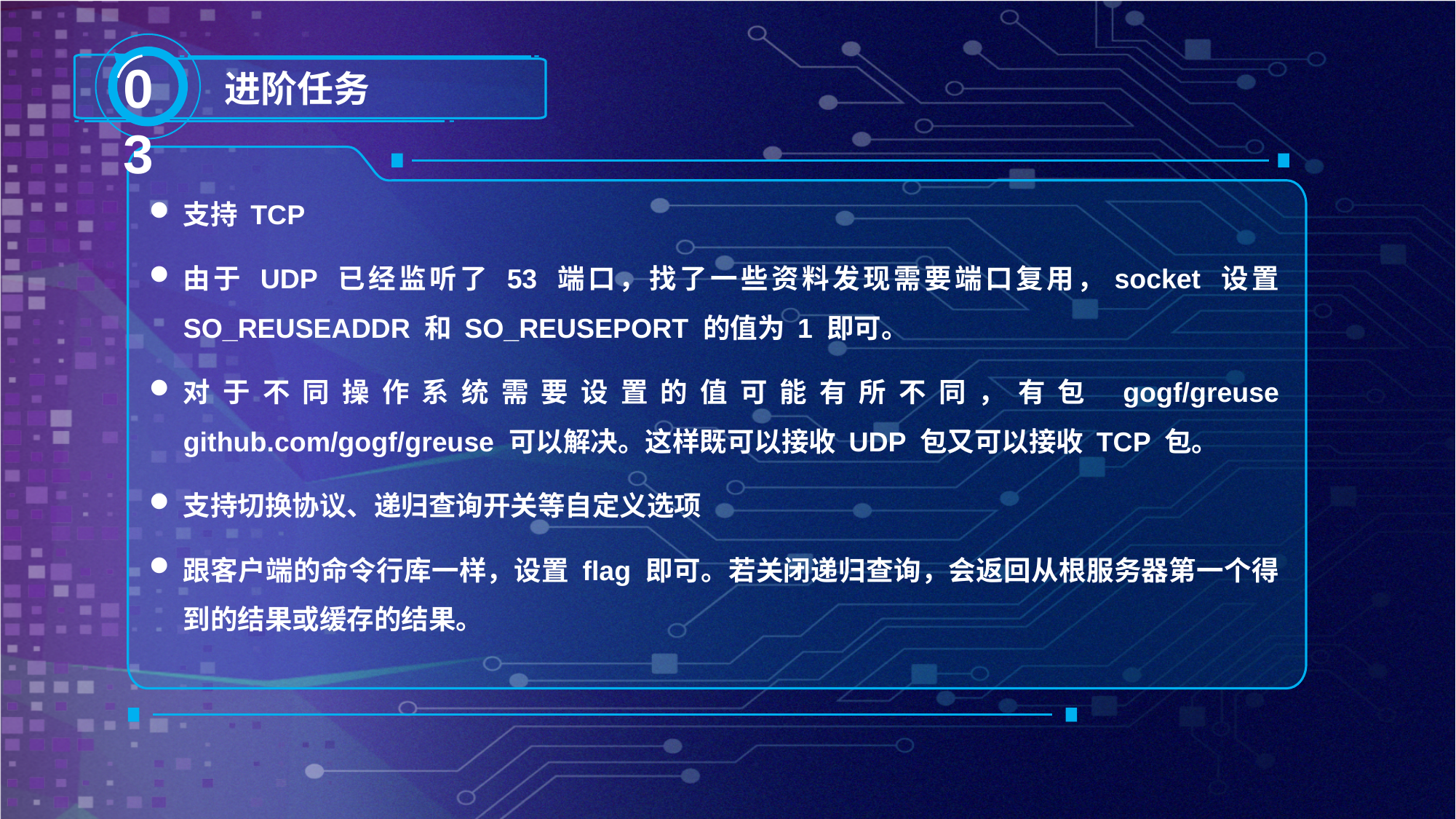

03

进阶任务

支持 TCP
由于 UDP 已经监听了 53 端口，找了一些资料发现需要端口复用，socket 设置 SO_REUSEADDR 和 SO_REUSEPORT 的值为 1 即可。
对于不同操作系统需要设置的值可能有所不同，有包 gogf/greuse github.com/gogf/greuse 可以解决。这样既可以接收 UDP 包又可以接收 TCP 包。
支持切换协议、递归查询开关等自定义选项
跟客户端的命令行库一样，设置 flag 即可。若关闭递归查询，会返回从根服务器第一个得到的结果或缓存的结果。